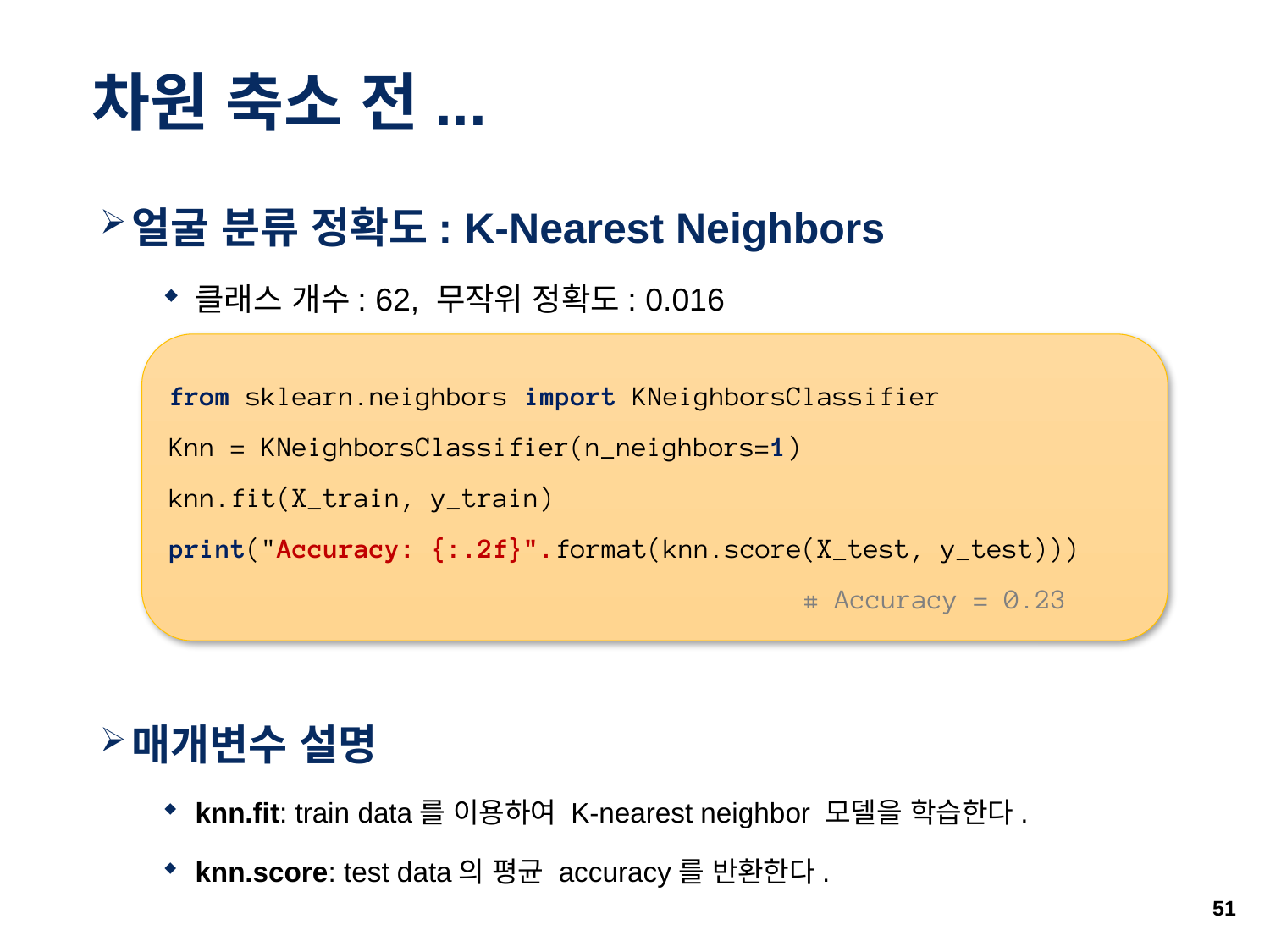

# 차원 축소 전...
얼굴 분류 정확도: K-Nearest Neighbors
클래스 개수: 62, 무작위 정확도: 0.016

매개변수 설명
knn.fit: train data를 이용하여 K-nearest neighbor 모델을 학습한다.
knn.score: test data의 평균 accuracy를 반환한다.

from sklearn.neighbors import KNeighborsClassifier
Knn = KNeighborsClassifier(n_neighbors=1)
knn.fit(X_train, y_train)
print("Accuracy: {:.2f}".format(knn.score(X_test, y_test)))
 					# Accuracy = 0.23
51